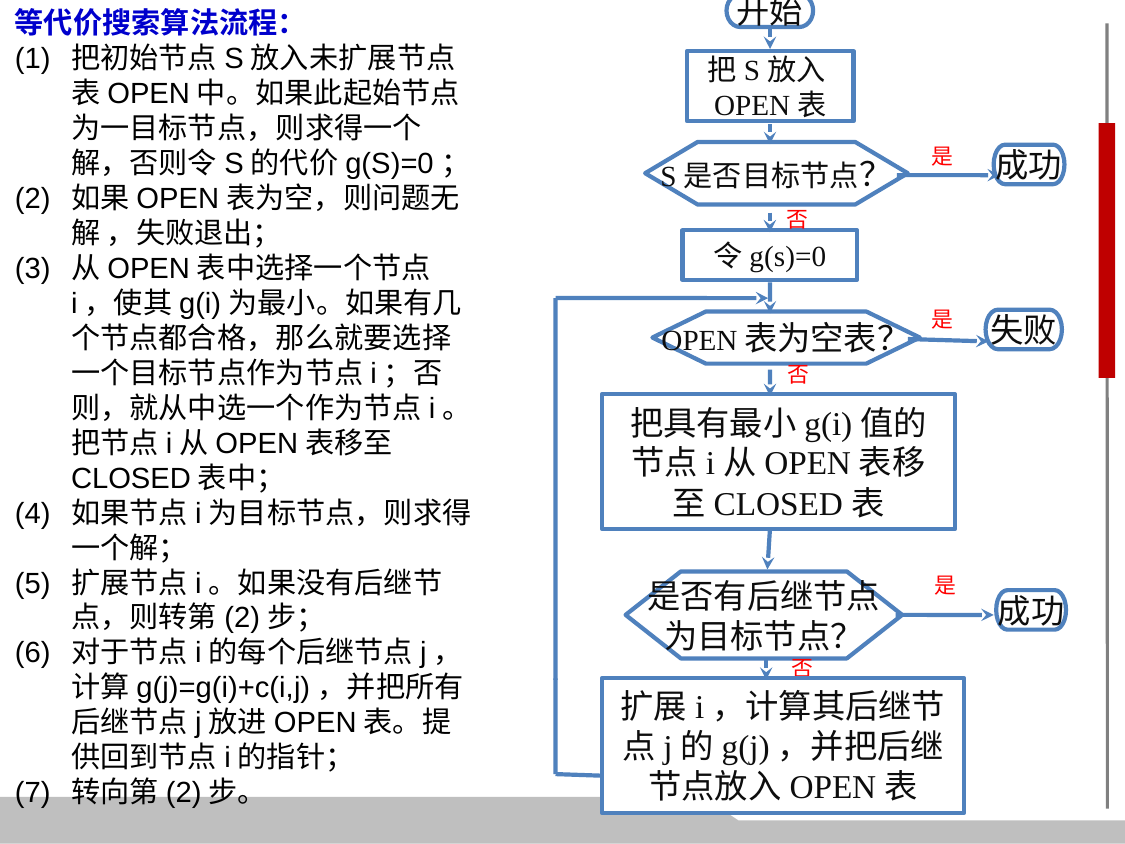

开始
等代价搜索算法流程：
把初始节点S放入未扩展节点表OPEN中。如果此起始节点为一目标节点，则求得一个解，否则令S的代价g(S)=0；
如果OPEN表为空，则问题无解 ，失败退出；
从OPEN表中选择一个节点i，使其g(i)为最小。如果有几个节点都合格，那么就要选择一个目标节点作为节点i；否则，就从中选一个作为节点i。把节点i从OPEN表移至CLOSED表中；
如果节点i为目标节点，则求得一个解；
扩展节点i。如果没有后继节点，则转第(2)步；
对于节点i的每个后继节点j，计算g(j)=g(i)+c(i,j)，并把所有后继节点j放进OPEN表。提供回到节点i的指针；
转向第(2)步。

把S放入OPEN表

是
S是否目标节点？
成功

否

令g(s)=0

是

失败
OPEN表为空表？

否

把具有最小g(i)值的节点i从OPEN表移至CLOSED表

是
是否有后继节点
为目标节点？
成功

否

扩展i，计算其后继节点j的g(j)，并把后继节点放入OPEN表